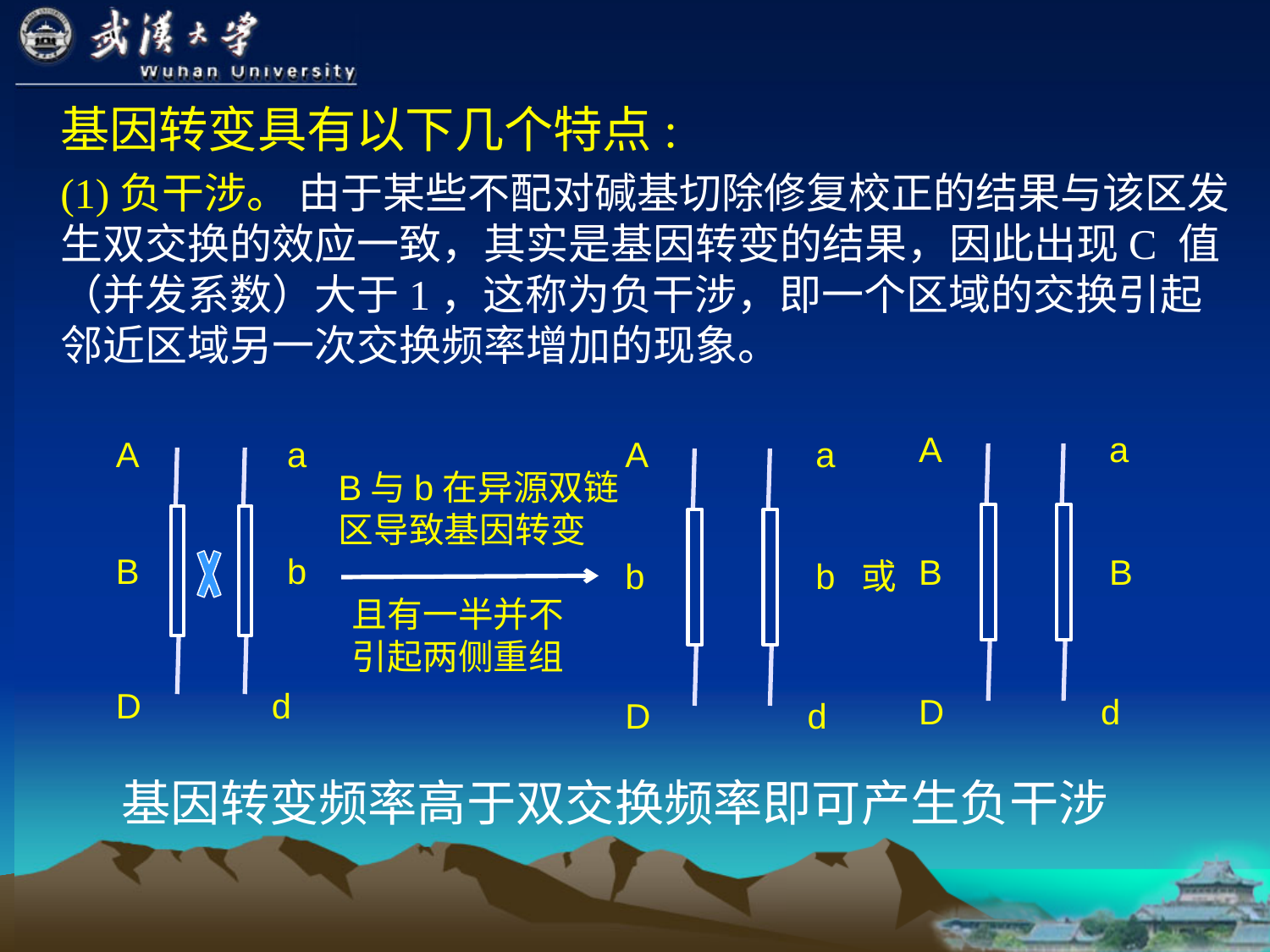

基因转变具有以下几个特点:
(1)负干涉。 由于某些不配对碱基切除修复校正的结果与该区发生双交换的效应一致，其实是基因转变的结果，因此出现C 值（并发系数）大于1，这称为负干涉，即一个区域的交换引起邻近区域另一次交换频率增加的现象。
A

B
D
a

B
d
A

B
D
a

b
d
A

b
D
a

b
d
B与b在异源双链
区导致基因转变

或
且有一半并不引起两侧重组
基因转变频率高于双交换频率即可产生负干涉